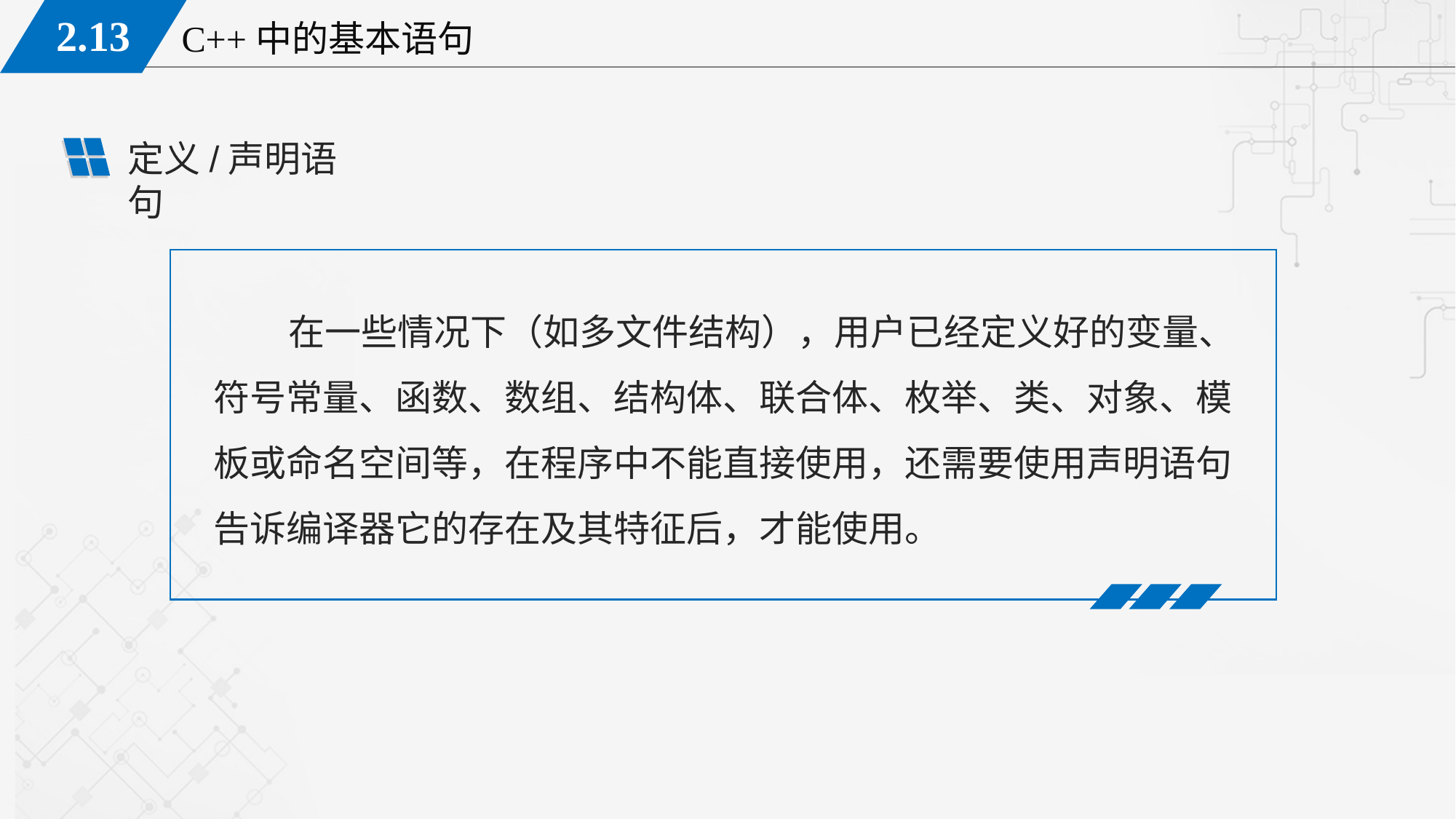

定义/声明语句

在一些情况下（如多文件结构），用户已经定义好的变量、符号常量、函数、数组、结构体、联合体、枚举、类、对象、模板或命名空间等，在程序中不能直接使用，还需要使用声明语句告诉编译器它的存在及其特征后，才能使用。